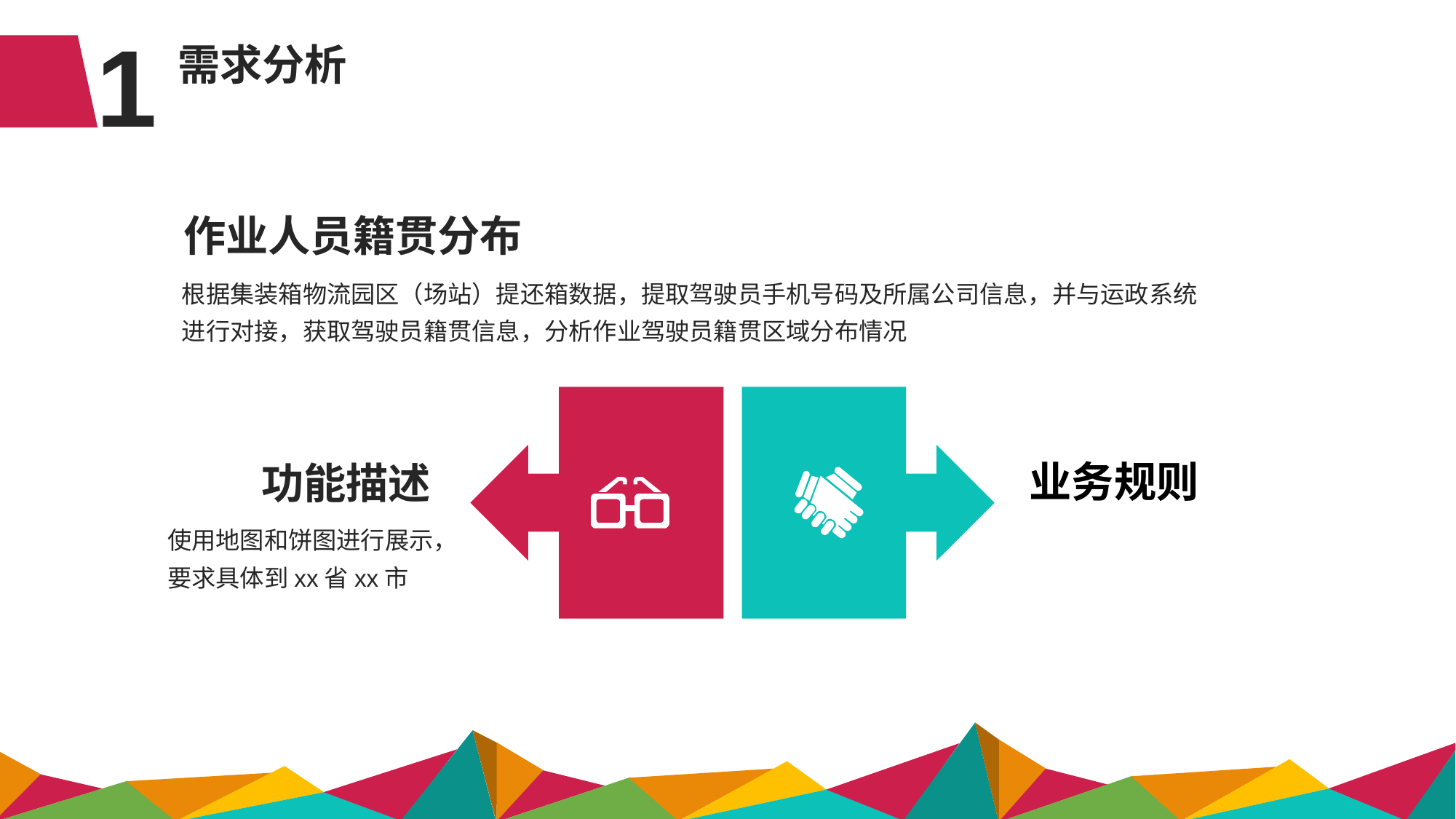

1
需求分析

作业人员籍贯分布
根据集装箱物流园区（场站）提还箱数据，提取驾驶员手机号码及所属公司信息，并与运政系统进行对接，获取驾驶员籍贯信息，分析作业驾驶员籍贯区域分布情况

业务规则
功能描述

使用地图和饼图进行展示，要求具体到xx省xx市